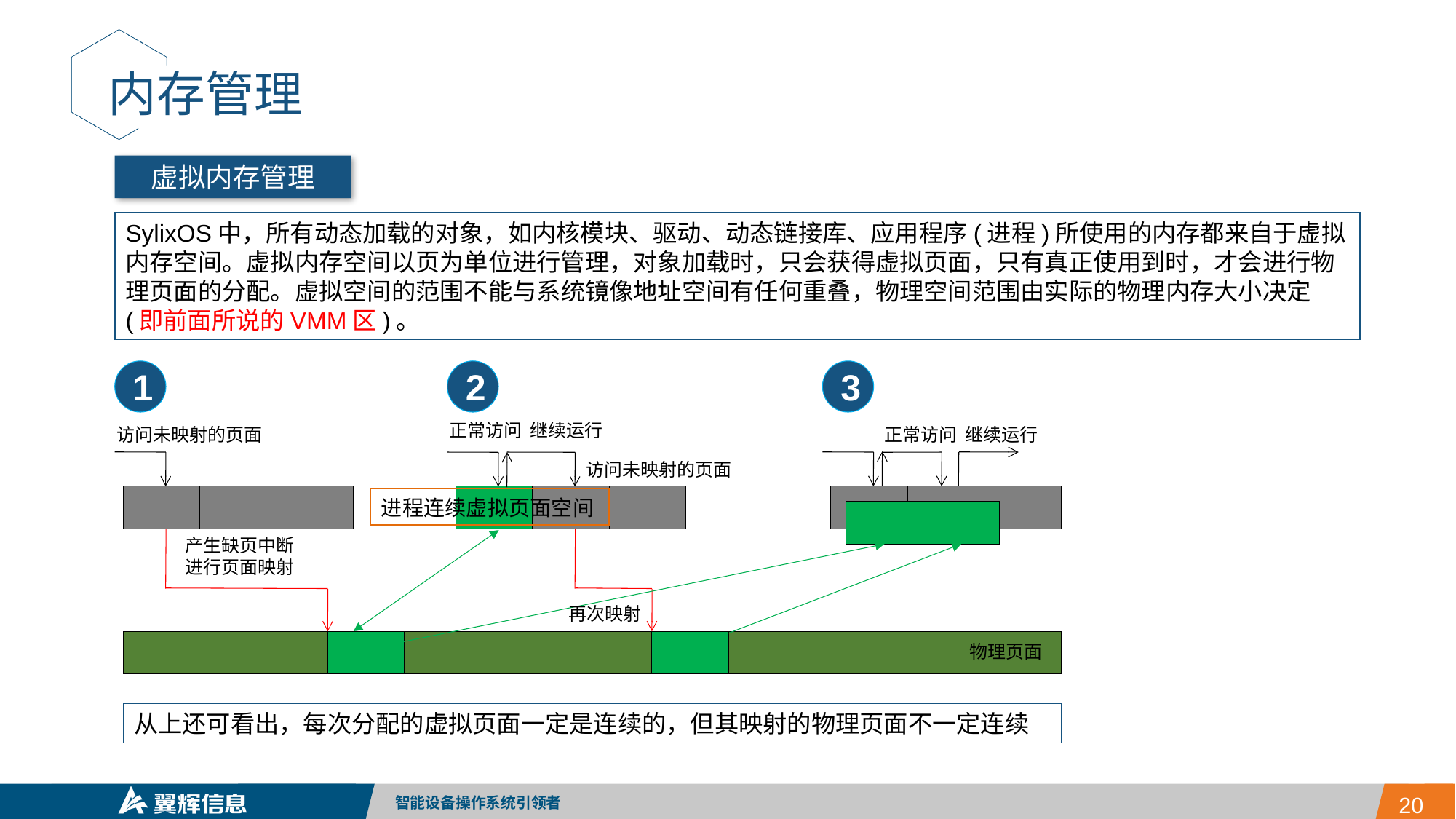

内存管理
虚拟内存管理
SylixOS中，所有动态加载的对象，如内核模块、驱动、动态链接库、应用程序(进程)所使用的内存都来自于虚拟内存空间。虚拟内存空间以页为单位进行管理，对象加载时，只会获得虚拟页面，只有真正使用到时，才会进行物理页面的分配。虚拟空间的范围不能与系统镜像地址空间有任何重叠，物理空间范围由实际的物理内存大小决定(即前面所说的VMM区)。
1
2
3
正常访问  继续运行
访问未映射的页面
正常访问  继续运行
访问未映射的页面

进程连续虚拟页面空间

产生缺页中断
进行页面映射
再次映射

物理页面

从上还可看出，每次分配的虚拟页面一定是连续的，但其映射的物理页面不一定连续